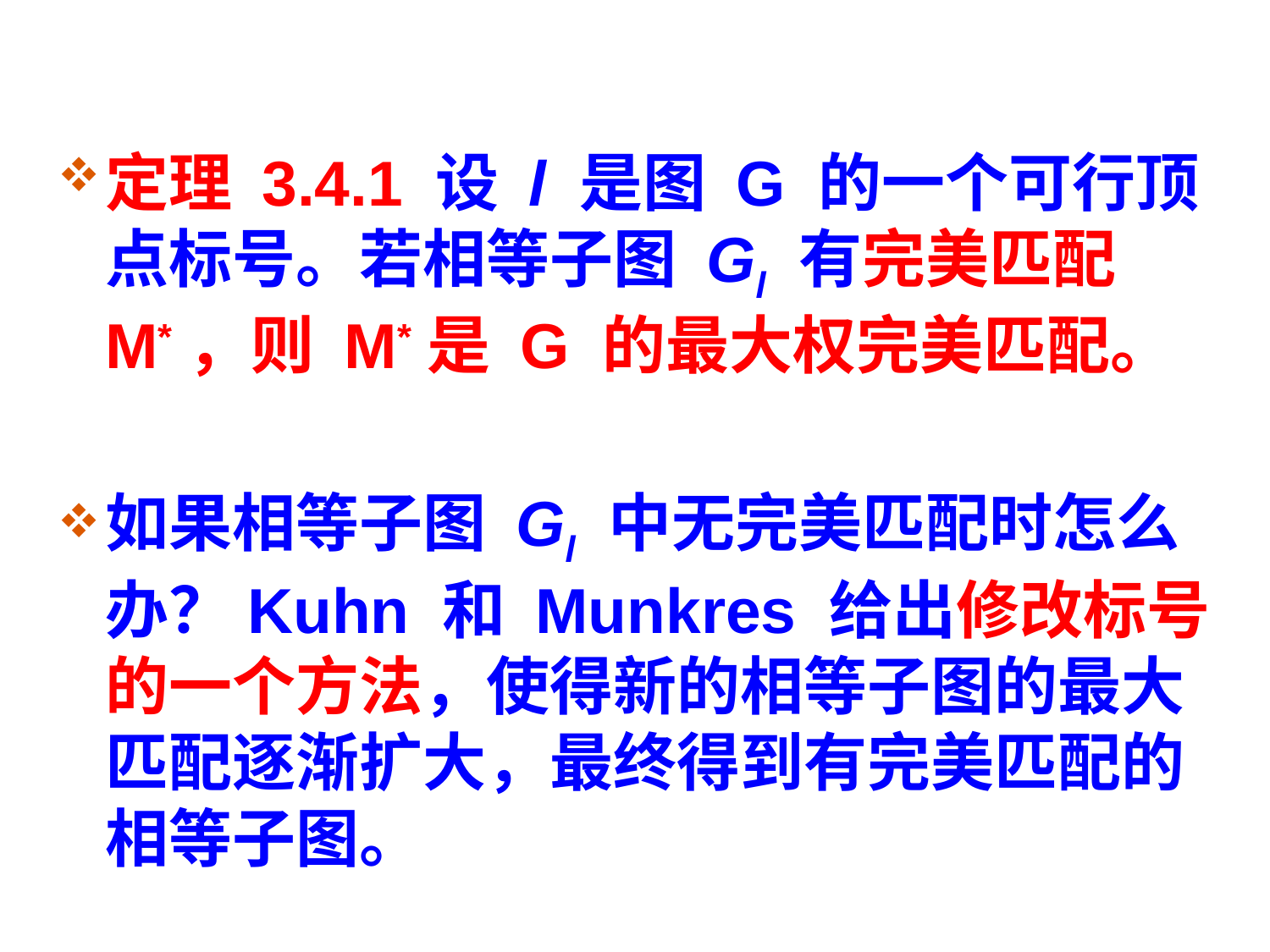

#
定理 3.4.1 设 l 是图 G 的一个可行顶点标号。若相等子图 Gl 有完美匹配 M*，则 M*是 G 的最大权完美匹配。

如果相等子图 Gl 中无完美匹配时怎么办？Kuhn 和 Munkres 给出修改标号的一个方法，使得新的相等子图的最大匹配逐渐扩大，最终得到有完美匹配的相等子图。